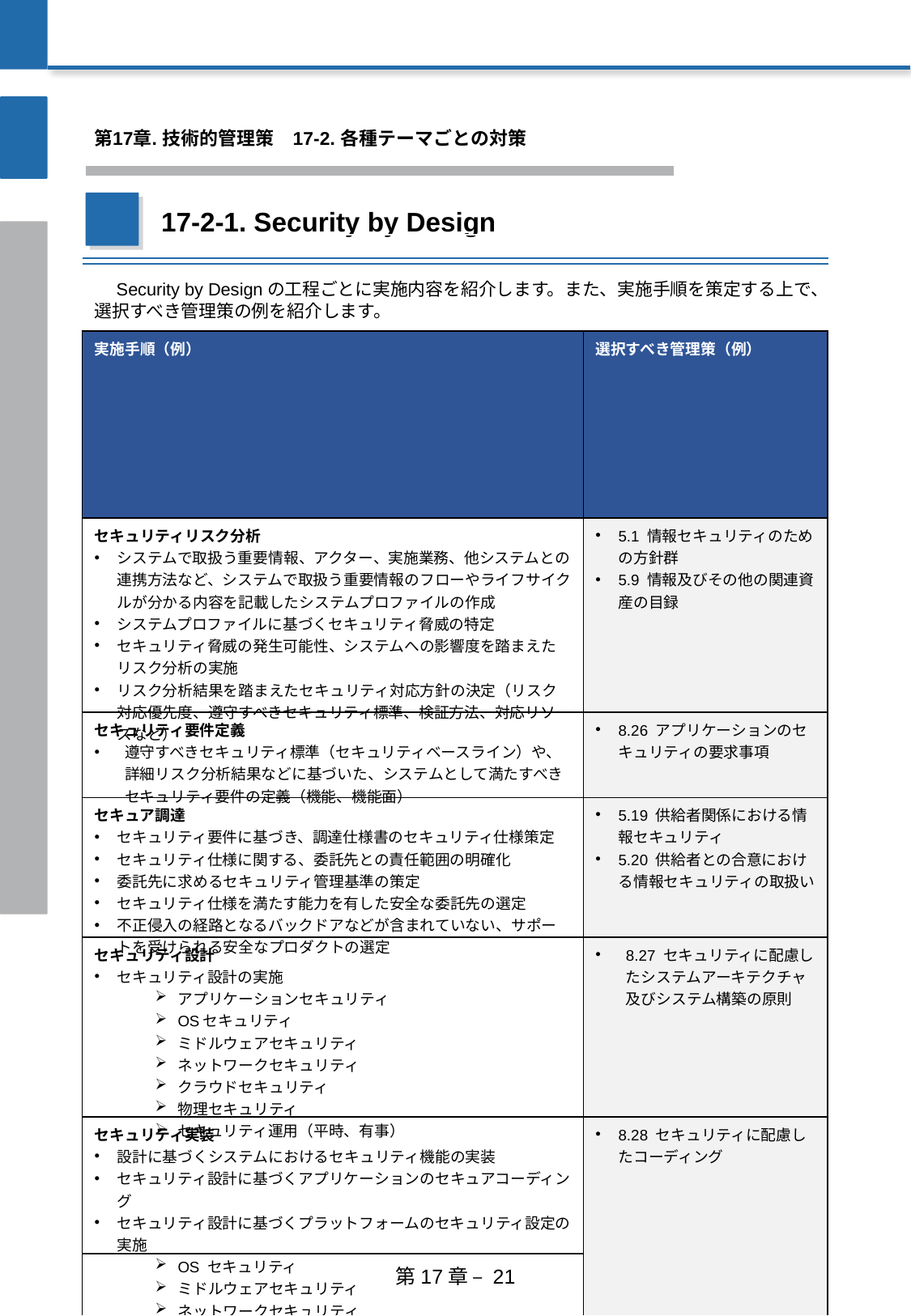

第17章. 技術的管理策
　17-2. 各種テーマごとの対策
17-2-1. Security by Design
　Security by Designの工程ごとに実施内容を紹介します。また、実施手順を策定する上で、選択すべき管理策の例を紹介します。
| 実施手順（例） | 選択すべき管理策（例） |
| --- | --- |
| セキュリティリスク分析 システムで取扱う重要情報、アクター、実施業務、他システムとの連携方法など、システムで取扱う重要情報のフローやライフサイクルが分かる内容を記載したシステムプロファイルの作成 システムプロファイルに基づくセキュリティ脅威の特定 セキュリティ脅威の発生可能性、システムへの影響度を踏まえたリスク分析の実施 リスク分析結果を踏まえたセキュリティ対応方針の決定（リスク対応優先度、遵守すべきセキュリティ標準、検証方法、対応リソースなど） | 5.1 情報セキュリティのための方針群 5.9 情報及びその他の関連資産の目録 |
| セキュリティ要件定義 遵守すべきセキュリティ標準（セキュリティベースライン）や、詳細リスク分析結果などに基づいた、システムとして満たすべきセキュリティ要件の定義（機能、機能面） | 8.26 アプリケーションのセキュリティの要求事項 |
| セキュア調達 セキュリティ要件に基づき、調達仕様書のセキュリティ仕様策定 セキュリティ仕様に関する、委託先との責任範囲の明確化 委託先に求めるセキュリティ管理基準の策定 セキュリティ仕様を満たす能力を有した安全な委託先の選定 不正侵入の経路となるバックドアなどが含まれていない、サポートを受けられる安全なプロダクトの選定 | 5.19 供給者関係における情報セキュリティ 5.20 供給者との合意における情報セキュリティの取扱い |
| セキュリティ設計 セキュリティ設計の実施 アプリケーションセキュリティ OSセキュリティ ミドルウェアセキュリティ ネットワークセキュリティ クラウドセキュリティ 物理セキュリティ セキュリティ運用（平時、有事） | 8.27 セキュリティに配慮したシステムアーキテクチャ及びシステム構築の原則 |
| セキュリティ実装 設計に基づくシステムにおけるセキュリティ機能の実装 セキュリティ設計に基づくアプリケーションのセキュアコーディング セキュリティ設計に基づくプラットフォームのセキュリティ設定の実施 OS セキュリティ ミドルウェアセキュリティ ネットワークセキュリティ クラウドセキュリティ 物理セキュリティ | 8.28 セキュリティに配慮したコーディング |
第17章 – 21